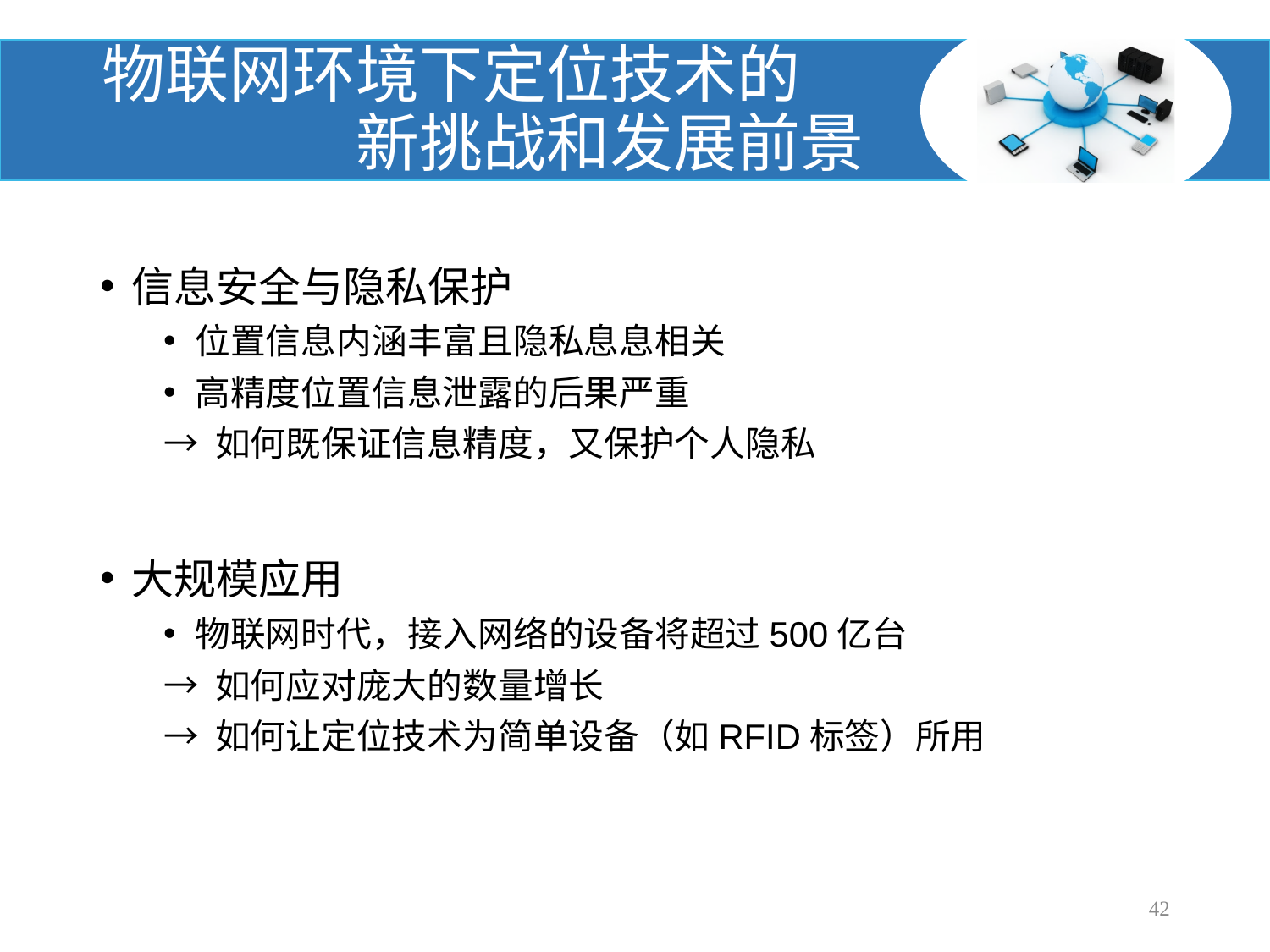

# 物联网环境下定位技术的 新挑战和发展前景
信息安全与隐私保护
位置信息内涵丰富且隐私息息相关
高精度位置信息泄露的后果严重
→ 如何既保证信息精度，又保护个人隐私

大规模应用
物联网时代，接入网络的设备将超过500亿台
→ 如何应对庞大的数量增长
→ 如何让定位技术为简单设备（如RFID标签）所用

42